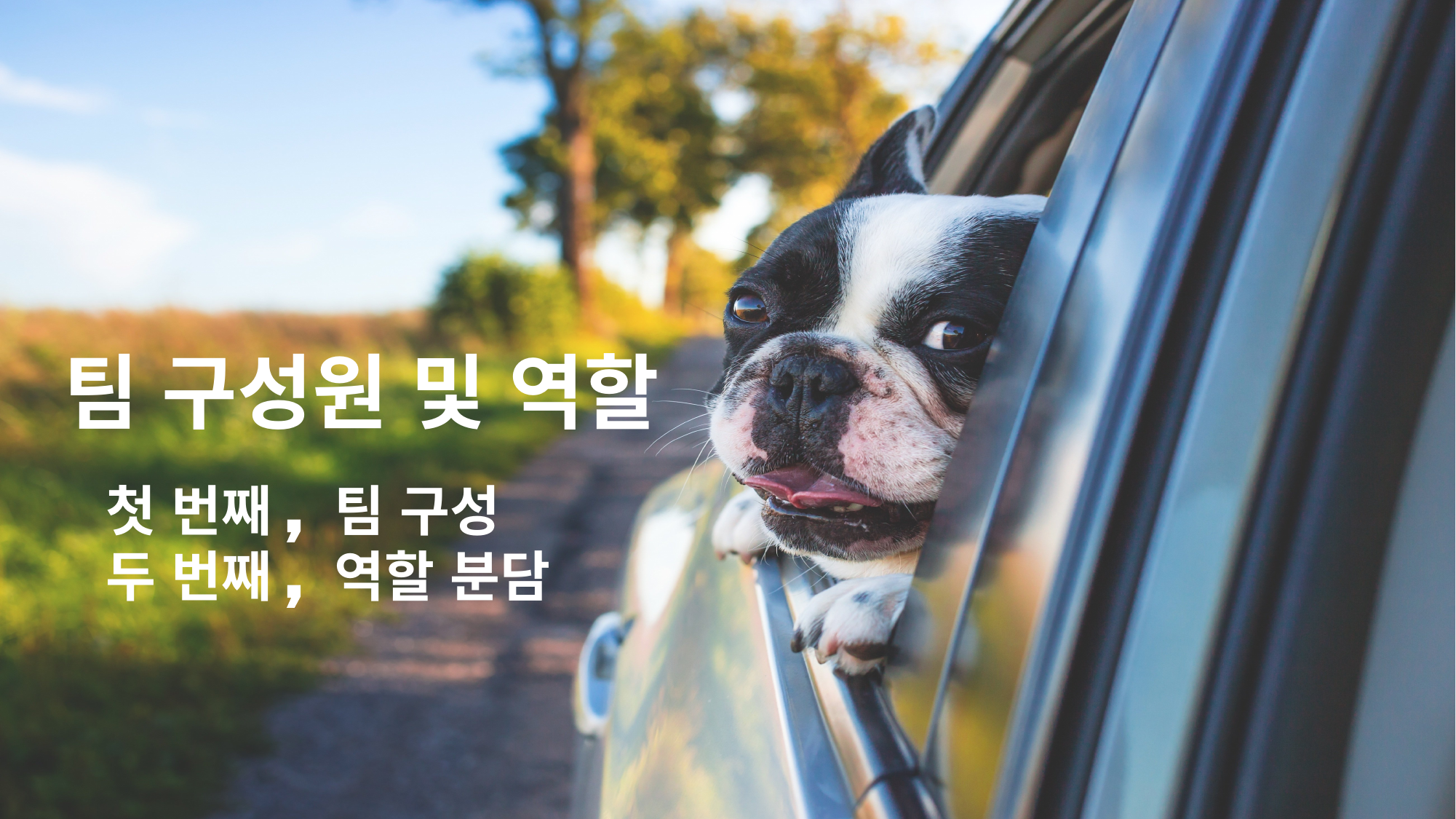

팀 구성원 및 역할
첫 번째, 팀 구성
두 번째, 역할 분담